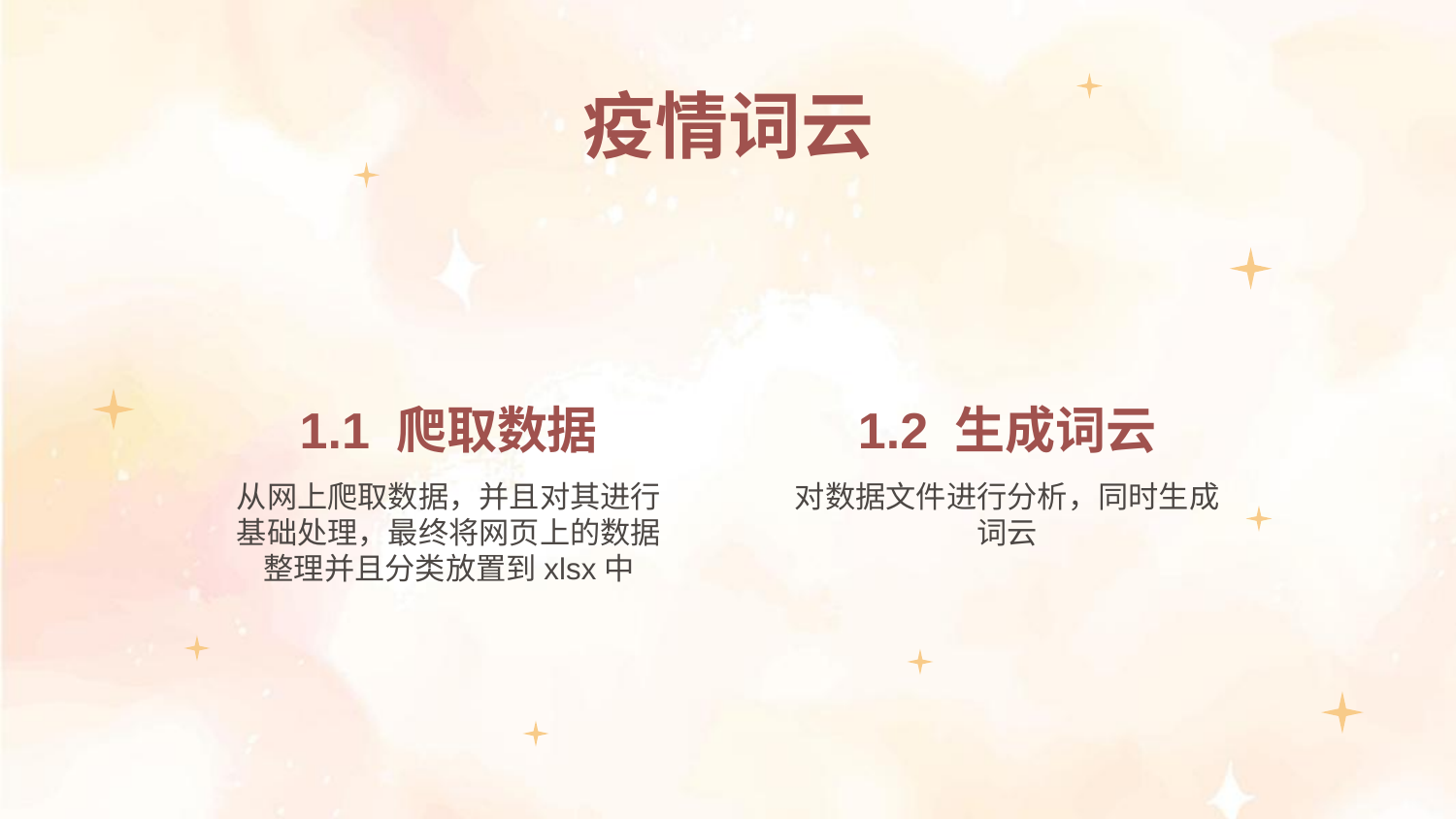

疫情词云

# 1.1 爬取数据
1.2 生成词云
从网上爬取数据，并且对其进行基础处理，最终将网页上的数据整理并且分类放置到xlsx中

对数据文件进行分析，同时生成词云